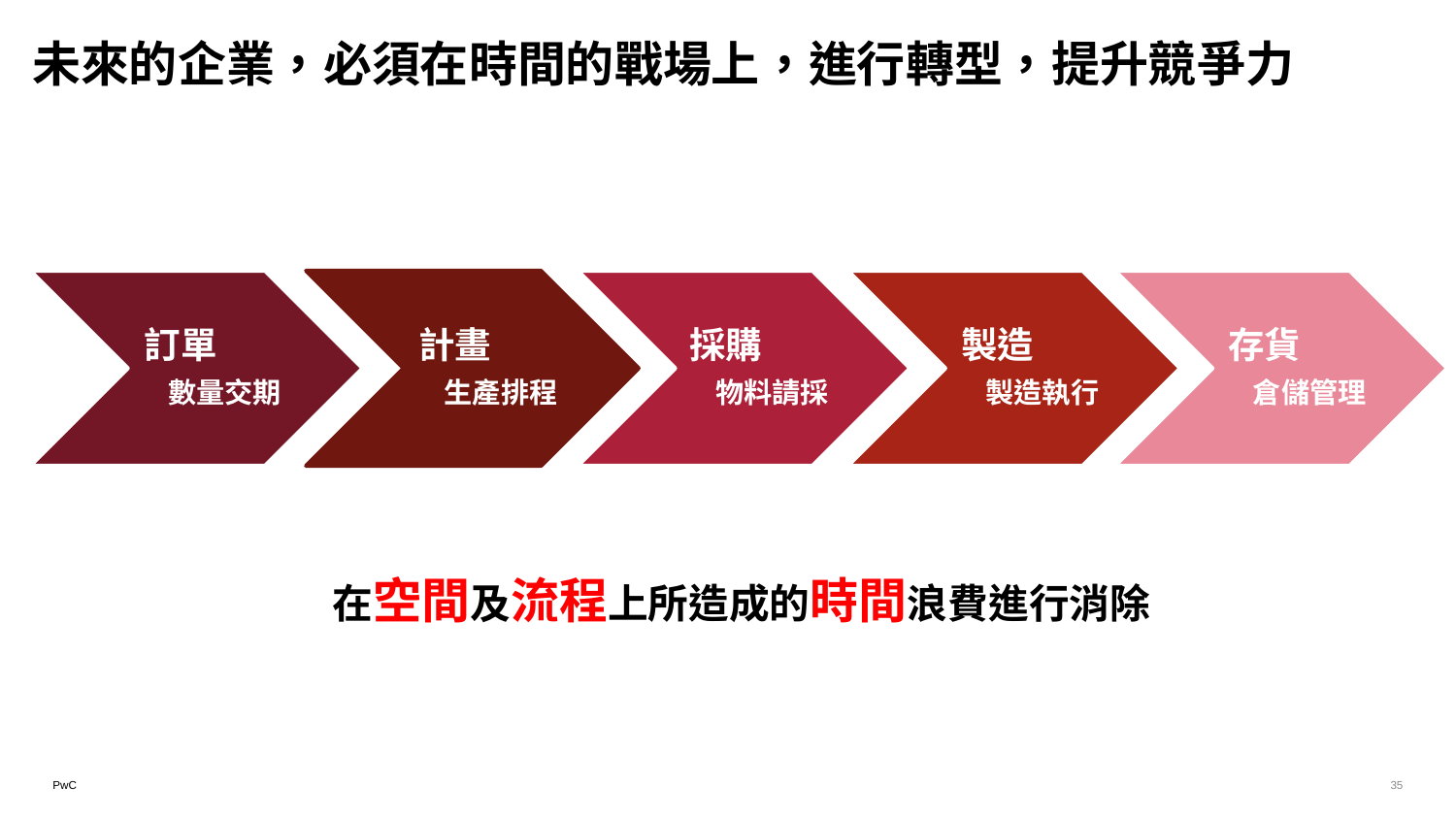

未來的企業，必須在時間的戰場上，進行轉型，提升競爭力
  訂單
數量交期
  計畫
生產排程
  採購
物料請採
  製造
製造執行
  存貨
倉儲管理
在空間及流程上所造成的時間浪費進行消除
35